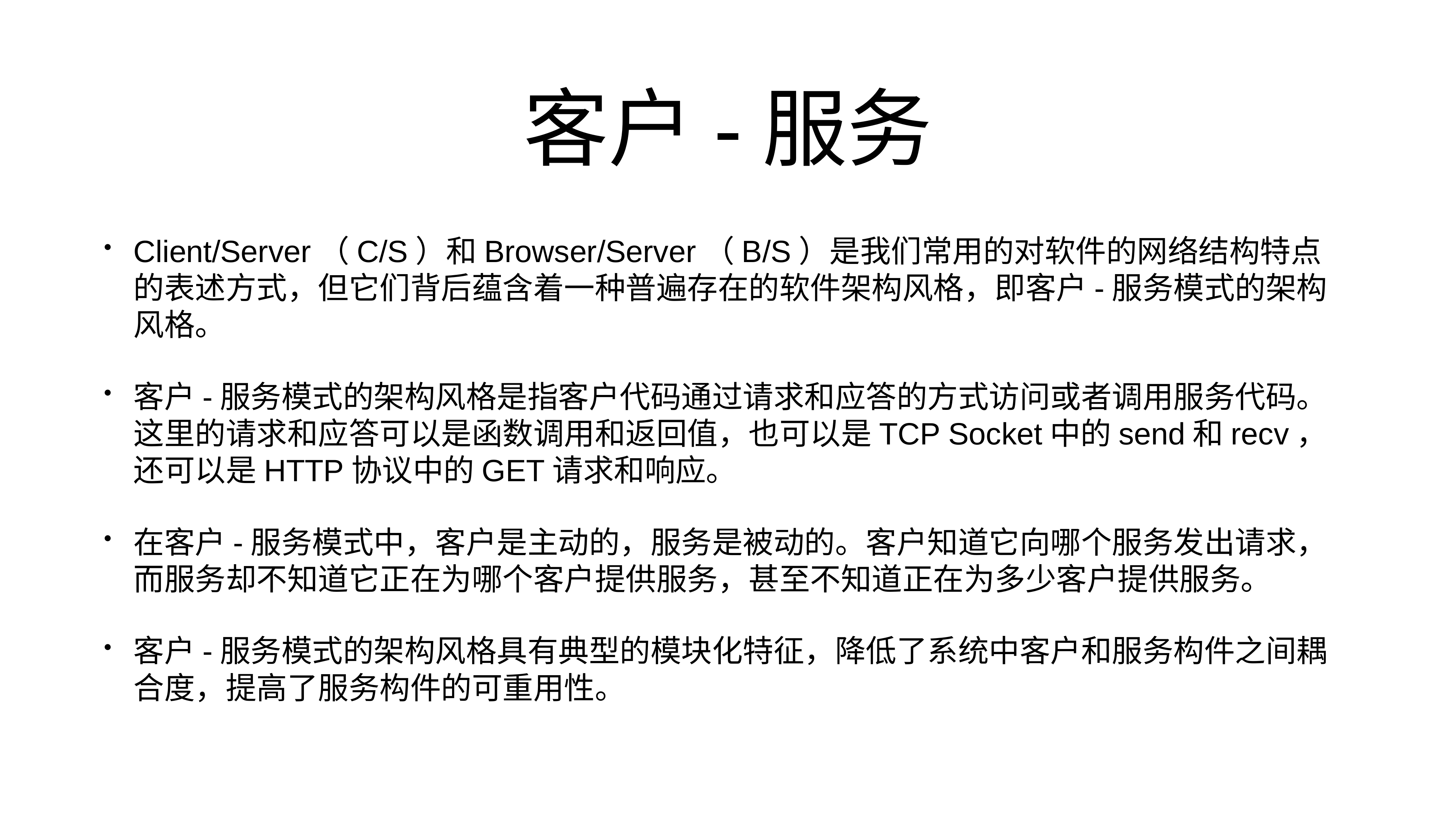

# 客户-服务
Client/Server（C/S）和Browser/Server（B/S）是我们常用的对软件的网络结构特点的表述方式，但它们背后蕴含着一种普遍存在的软件架构风格，即客户-服务模式的架构风格。
客户-服务模式的架构风格是指客户代码通过请求和应答的方式访问或者调用服务代码。这里的请求和应答可以是函数调用和返回值，也可以是TCP Socket中的send和recv，还可以是HTTP协议中的GET请求和响应。
在客户-服务模式中，客户是主动的，服务是被动的。客户知道它向哪个服务发出请求，而服务却不知道它正在为哪个客户提供服务，甚至不知道正在为多少客户提供服务。
客户-服务模式的架构风格具有典型的模块化特征，降低了系统中客户和服务构件之间耦合度，提高了服务构件的可重用性。